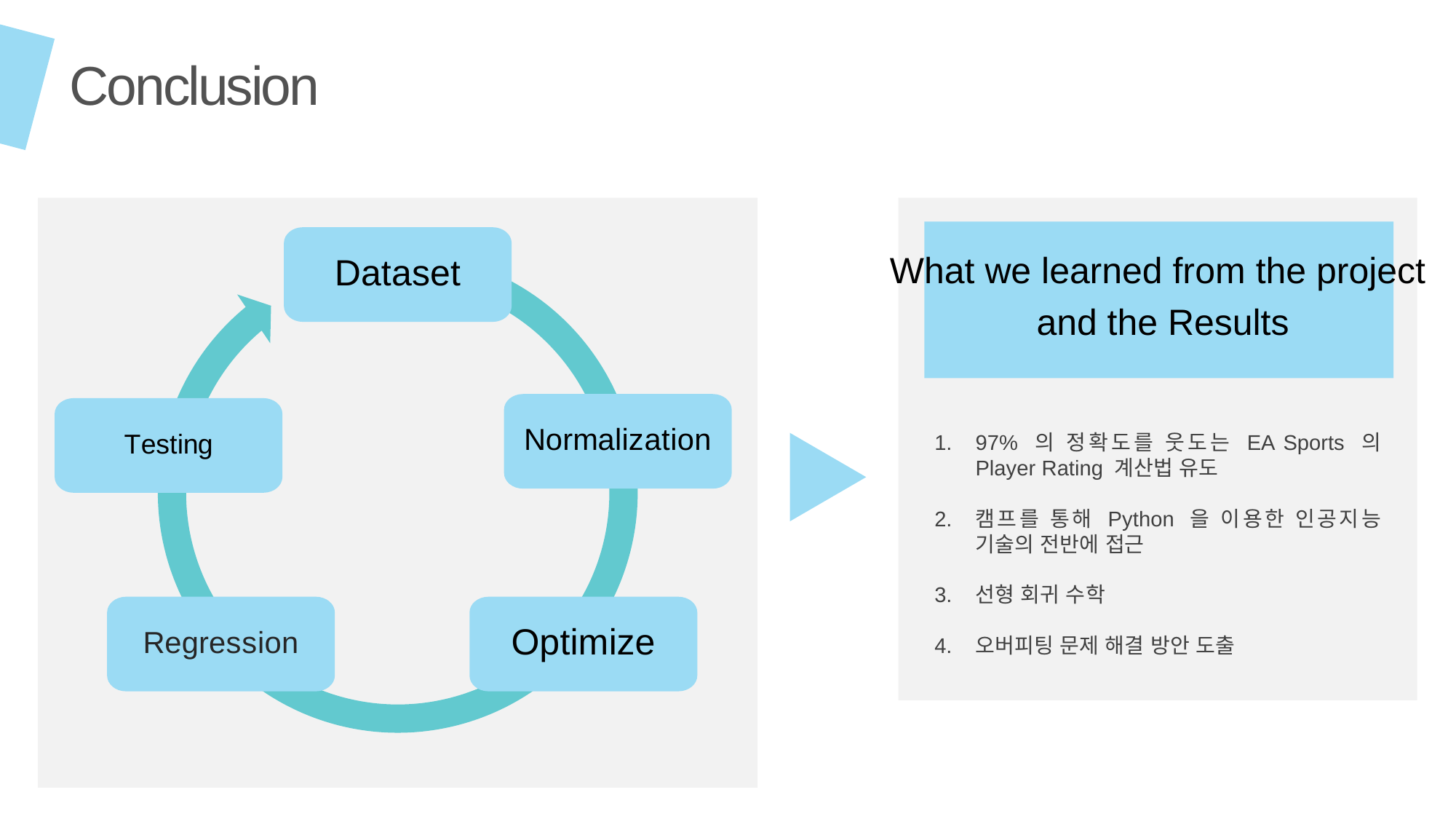

Conclusion

### Chart

| Category |
|---|

What we learned from the project
 and the Results
97% 의 정확도를 웃도는 EA Sports 의 Player Rating 계산법 유도

캠프를 통해 Python 을 이용한 인공지능 기술의 전반에 접근

선형 회귀 수학

오버피팅 문제 해결 방안 도출